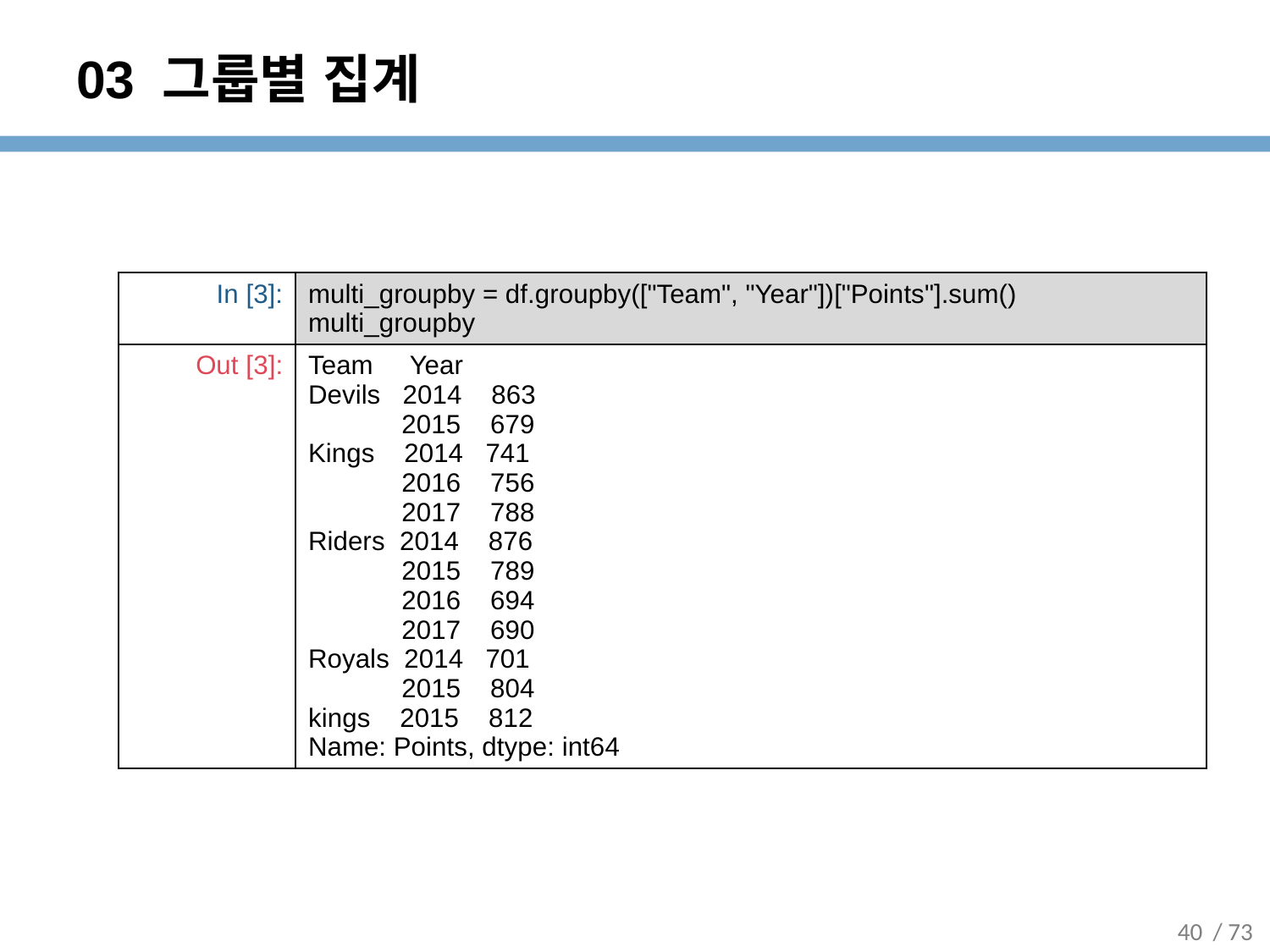

# 03 그룹별 집계
| In [3]: | multi\_groupby = df.groupby(["Team", "Year"])["Points"].sum() multi\_groupby |
| --- | --- |
| Out [3]: | Team Year Devils 2014 863 2015 679 Kings 2014 741 2016 756 2017 788 Riders 2014 876 2015 789 2016 694 2017 690 Royals 2014 701 2015 804 kings 2015 812 Name: Points, dtype: int64 |
40
/ 73